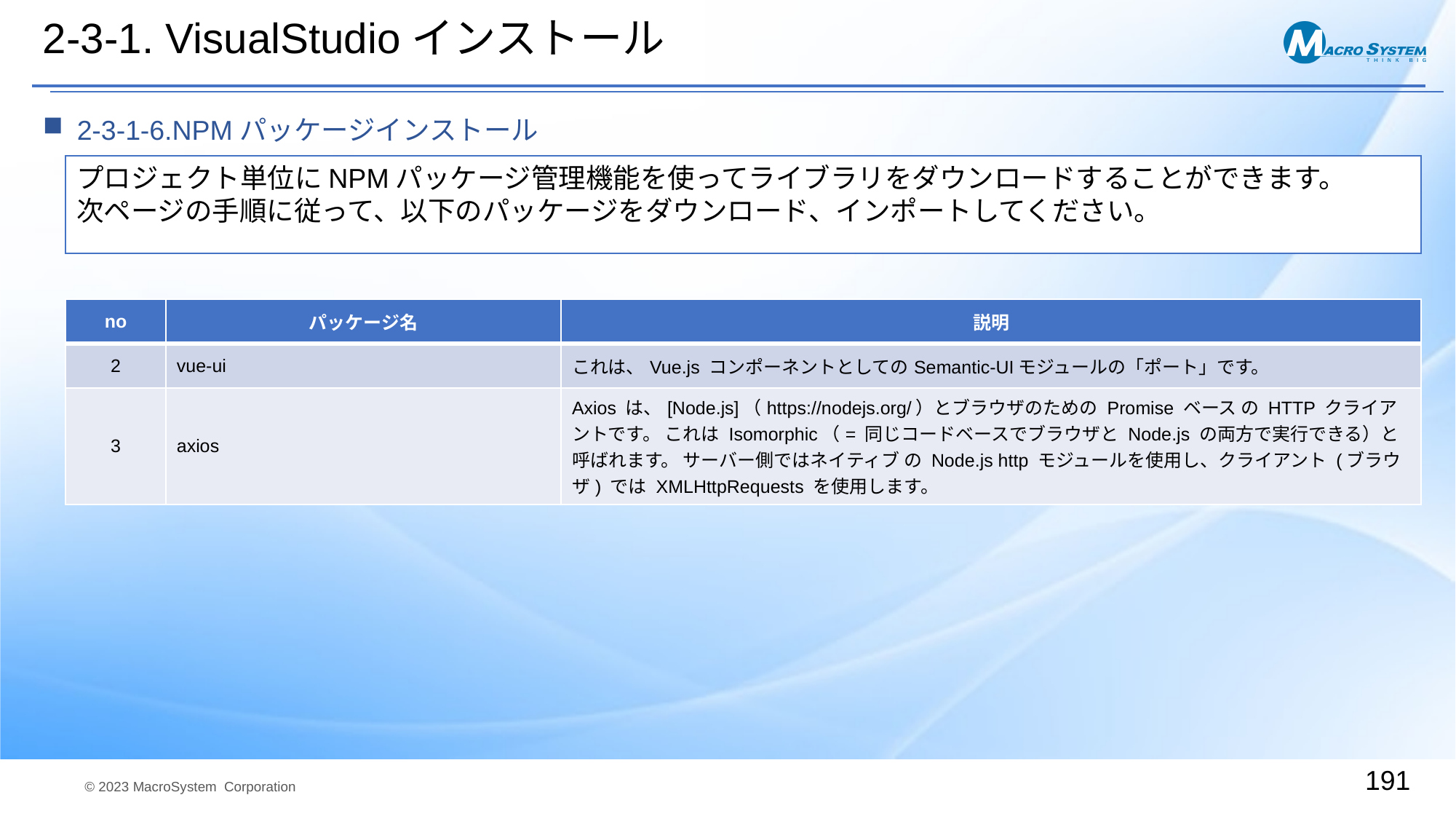

# 2-3-1. VisualStudioインストール
2-3-1-6.NPMパッケージインストール
プロジェクト単位にNPMパッケージ管理機能を使ってライブラリをダウンロードすることができます。
次ページの手順に従って、以下のパッケージをダウンロード、インポートしてください。
| no | パッケージ名 | 説明 |
| --- | --- | --- |
| 2 | vue-ui | これは、Vue.js コンポーネントとしてのSemantic-UIモジュールの「ポート」です。 |
| 3 | axios | Axios は、[Node.js]（https://nodejs.org/）とブラウザのための Promise ベース の HTTP クライアントです。 これは Isomorphic（= 同じコードベースでブラウザと Node.js の両方で実行できる）と呼ばれます。 サーバー側ではネイティブ の Node.js http モジュールを使用し、クライアント (ブラウザ) では XMLHttpRequests を使用します。 |